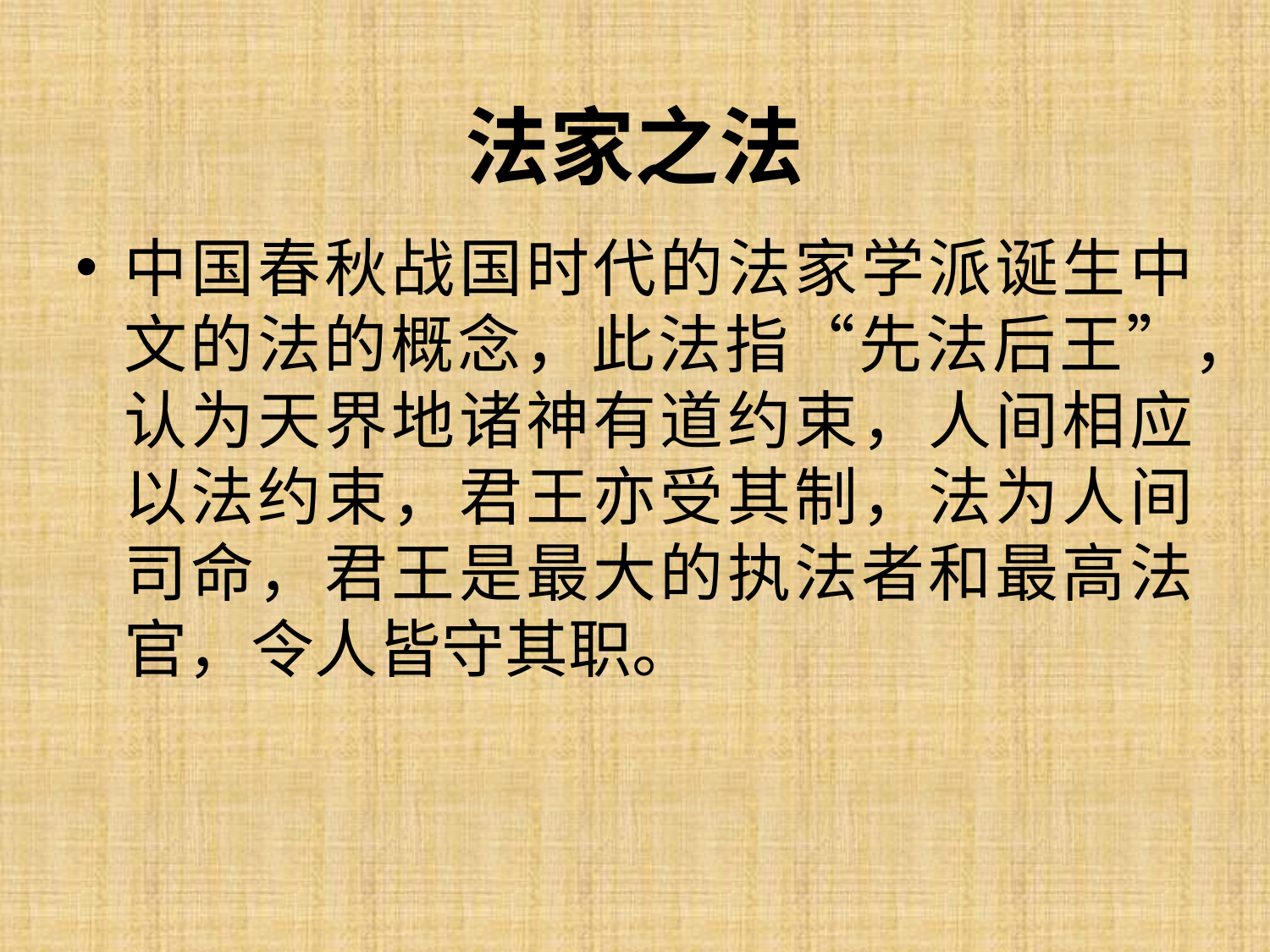

法家之法
中国春秋战国时代的法家学派诞生中文的法的概念，此法指“先法后王”，认为天界地诸神有道约束，人间相应以法约束，君王亦受其制，法为人间司命，君王是最大的执法者和最高法官，令人皆守其职。